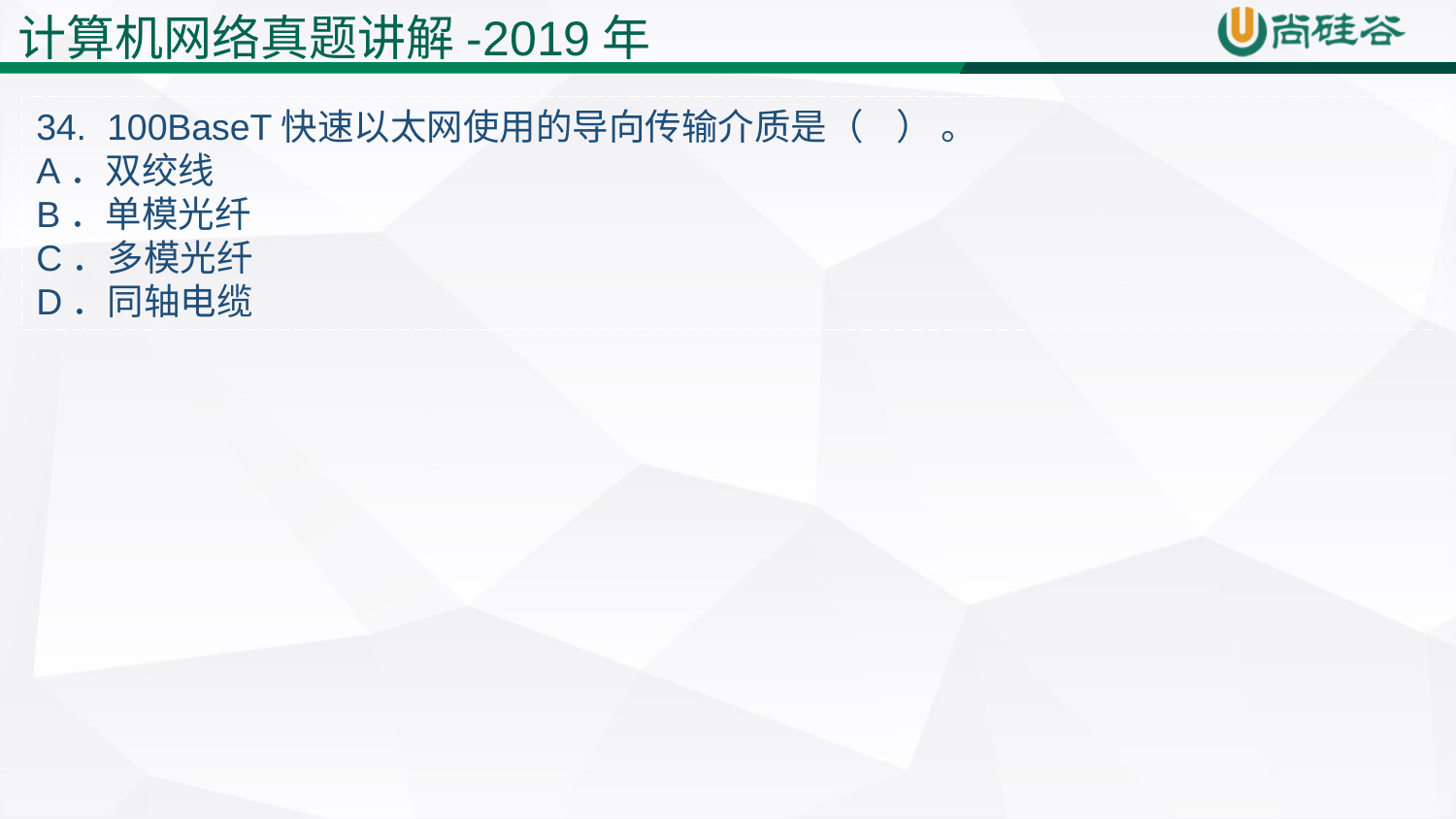

计算机网络真题讲解-2019年

34.  100BaseT快速以太网使用的导向传输介质是（    ） 。
A．双绞线
B．单模光纤
C．多模光纤
D．同轴电缆